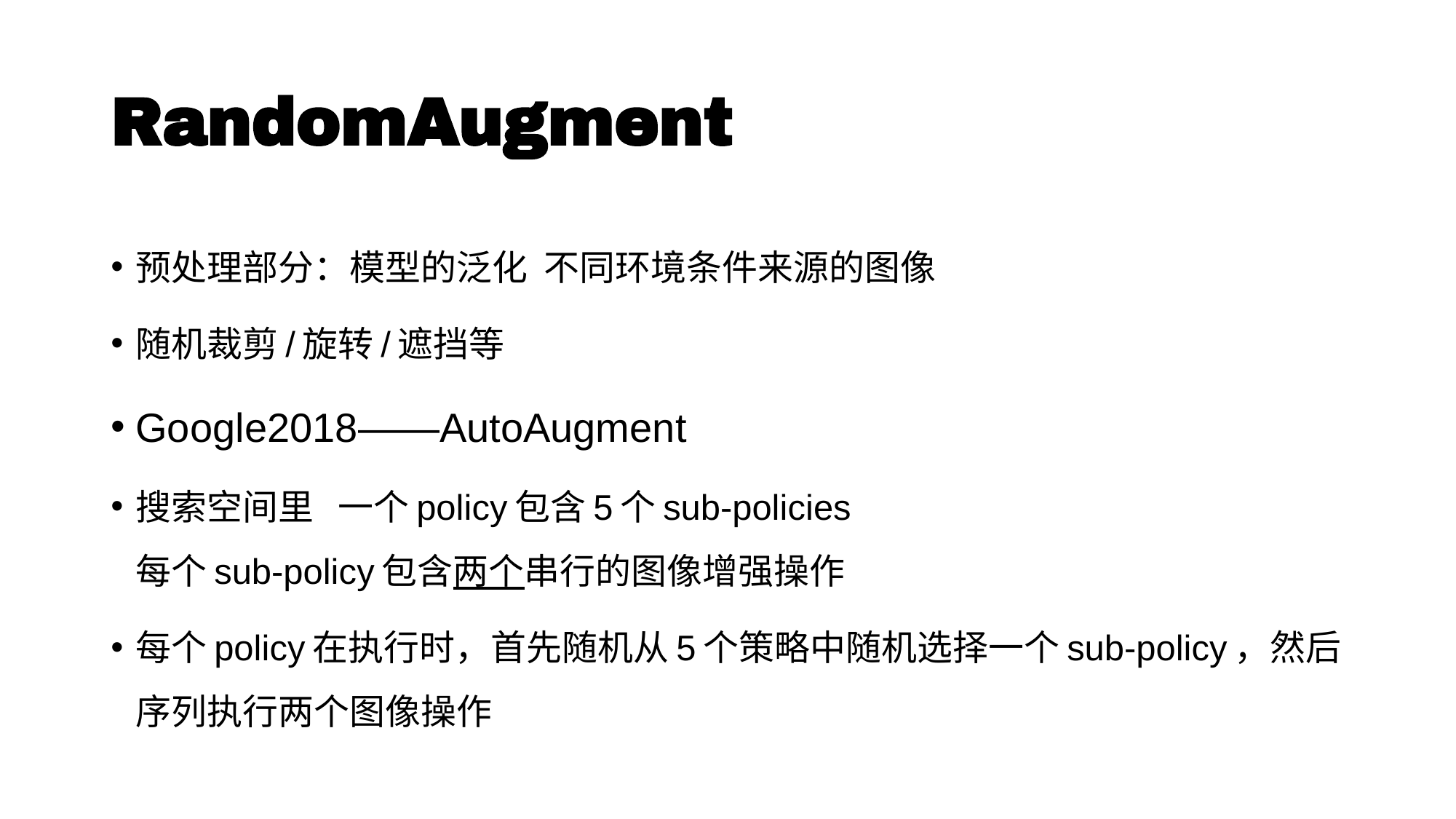

# RandomAugment
预处理部分：模型的泛化  不同环境条件来源的图像
随机裁剪/旋转/遮挡等
Google2018——AutoAugment
搜索空间里   一个policy包含5个sub-policies
每个sub-policy包含两个串行的图像增强操作
每个policy在执行时，首先随机从5个策略中随机选择一个sub-policy，然后序列执行两个图像操作